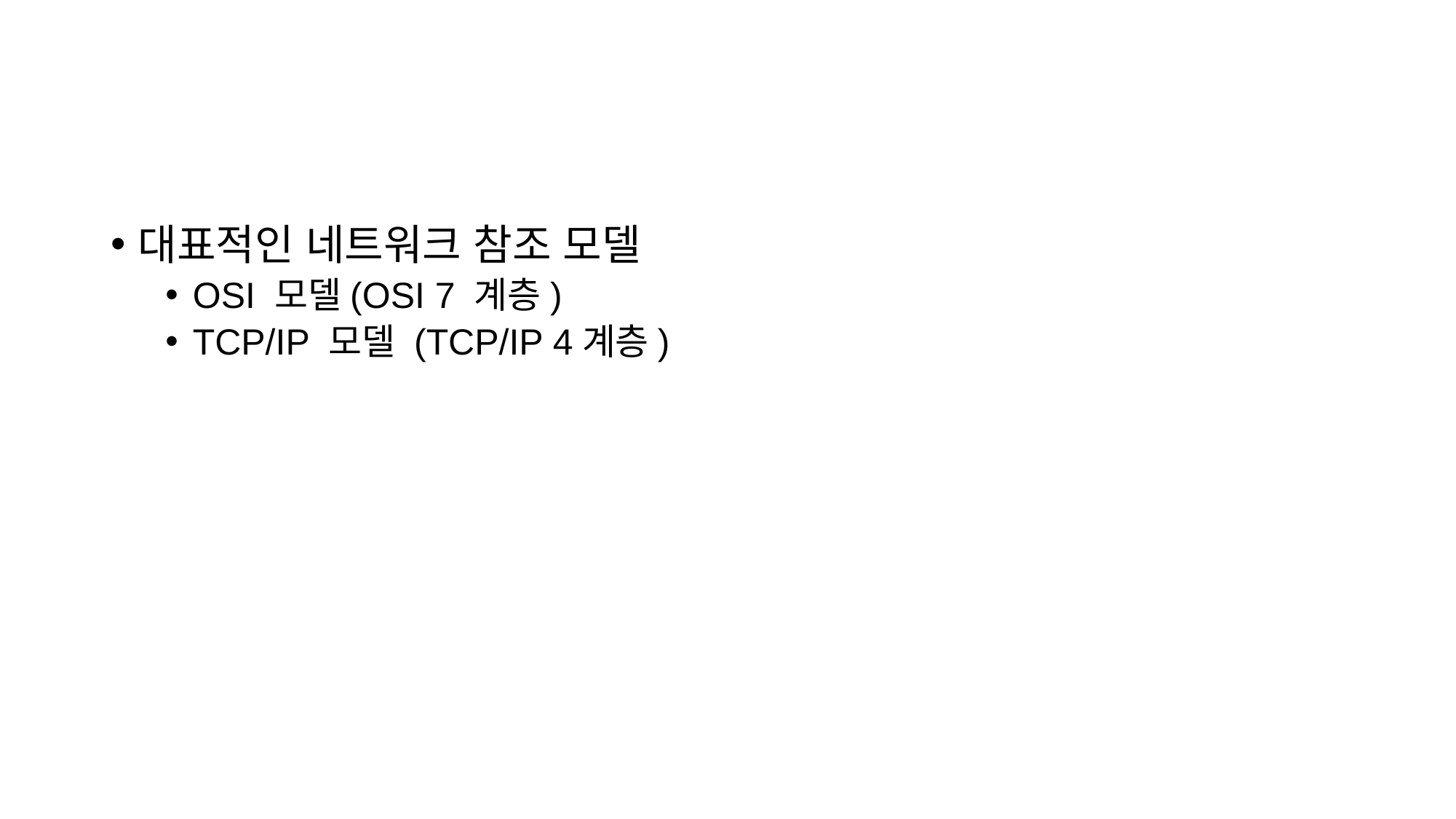

#
대표적인 네트워크 참조 모델
OSI 모델(OSI 7 계층)
TCP/IP 모델 (TCP/IP 4계층)